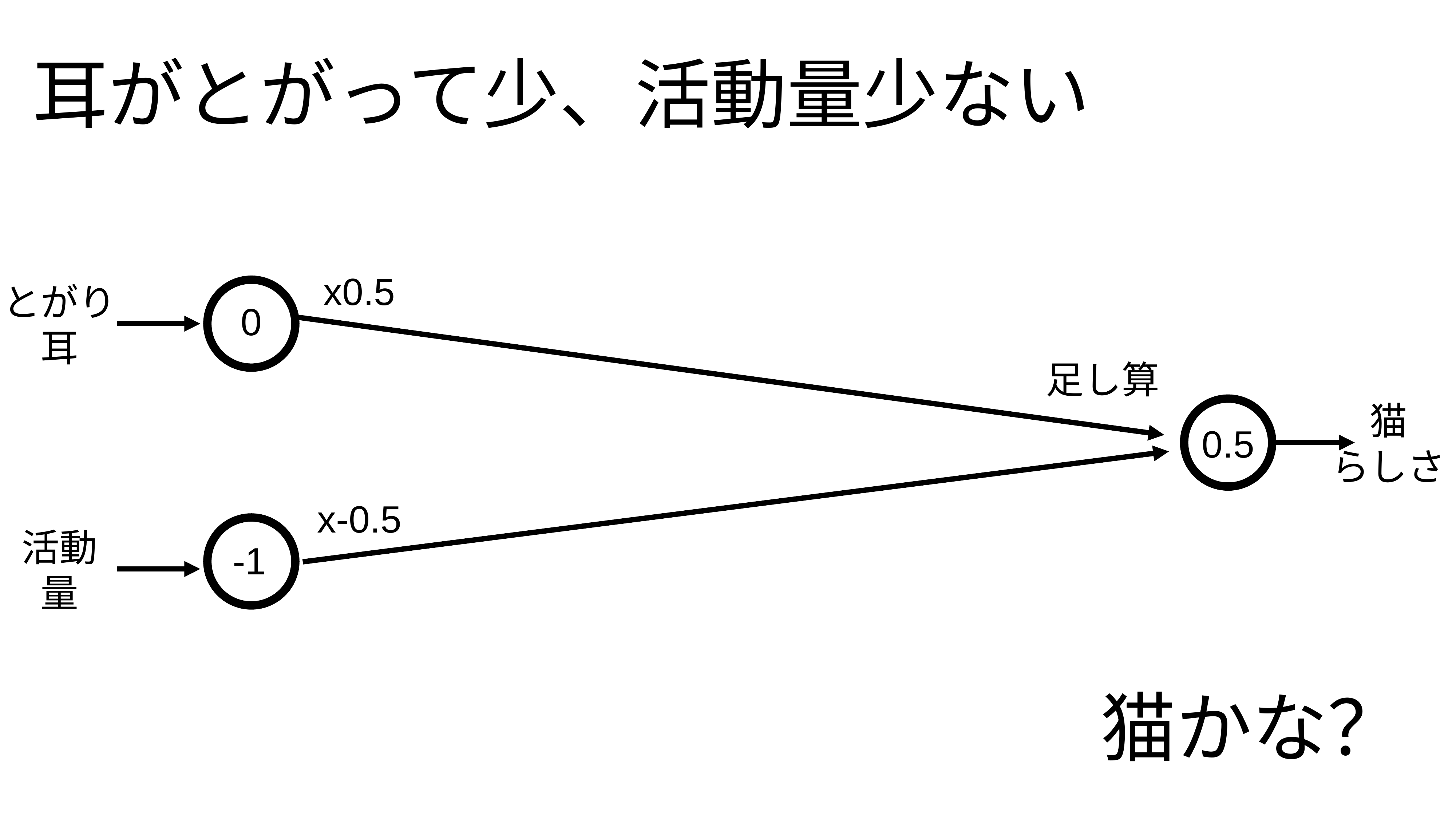

耳がとがって少、活動量少ない
x0.5
とがり
耳

0

足し算
猫
らしさ

0.5

x-0.5
活動
量

-1

猫かな？